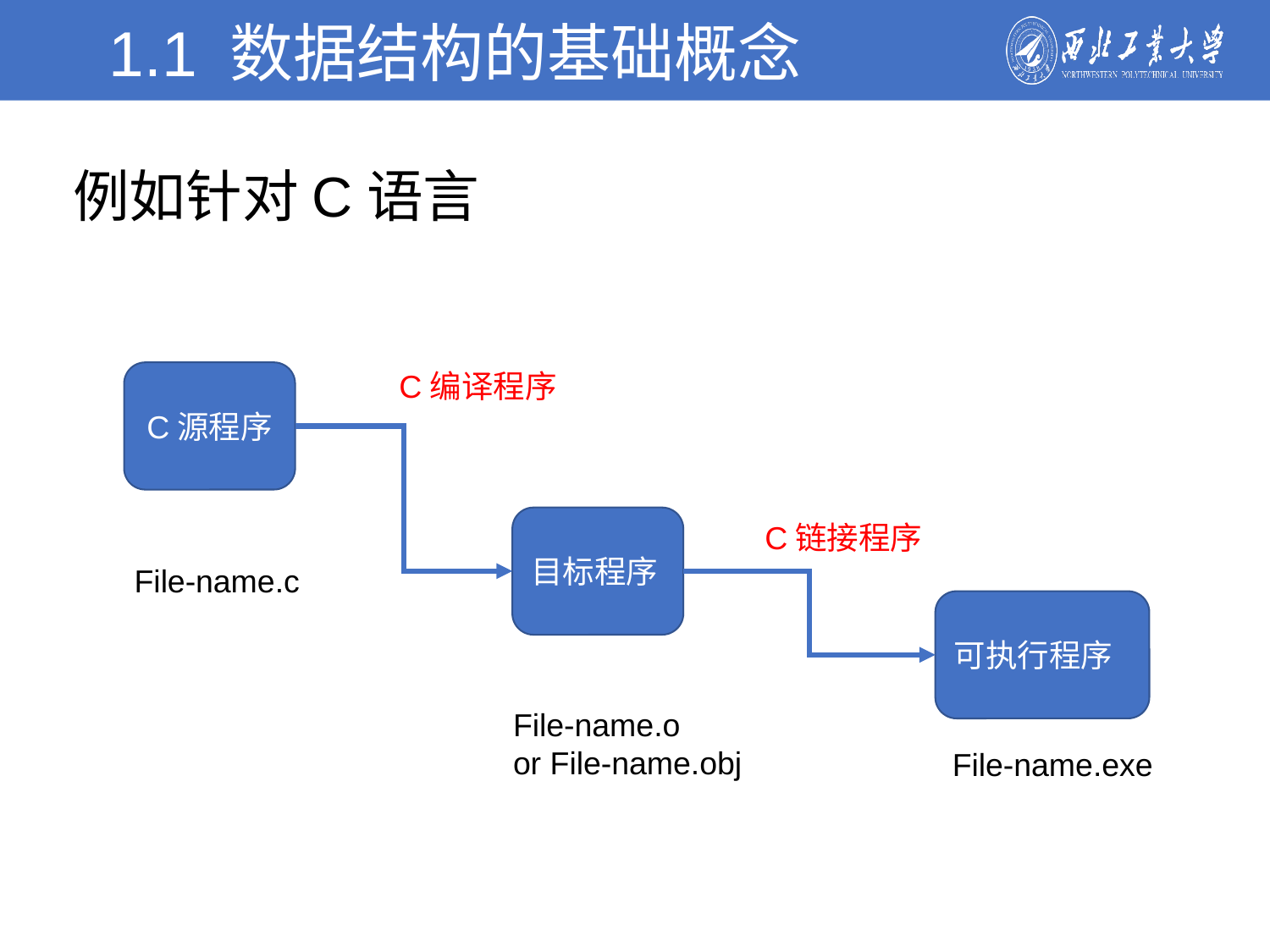

1.1 数据结构的基础概念
学校简介
例如针对C语言
C编译程序
C源程序
目标程序
C链接程序
File-name.c
可执行程序
File-name.o
or File-name.obj
File-name.exe
5